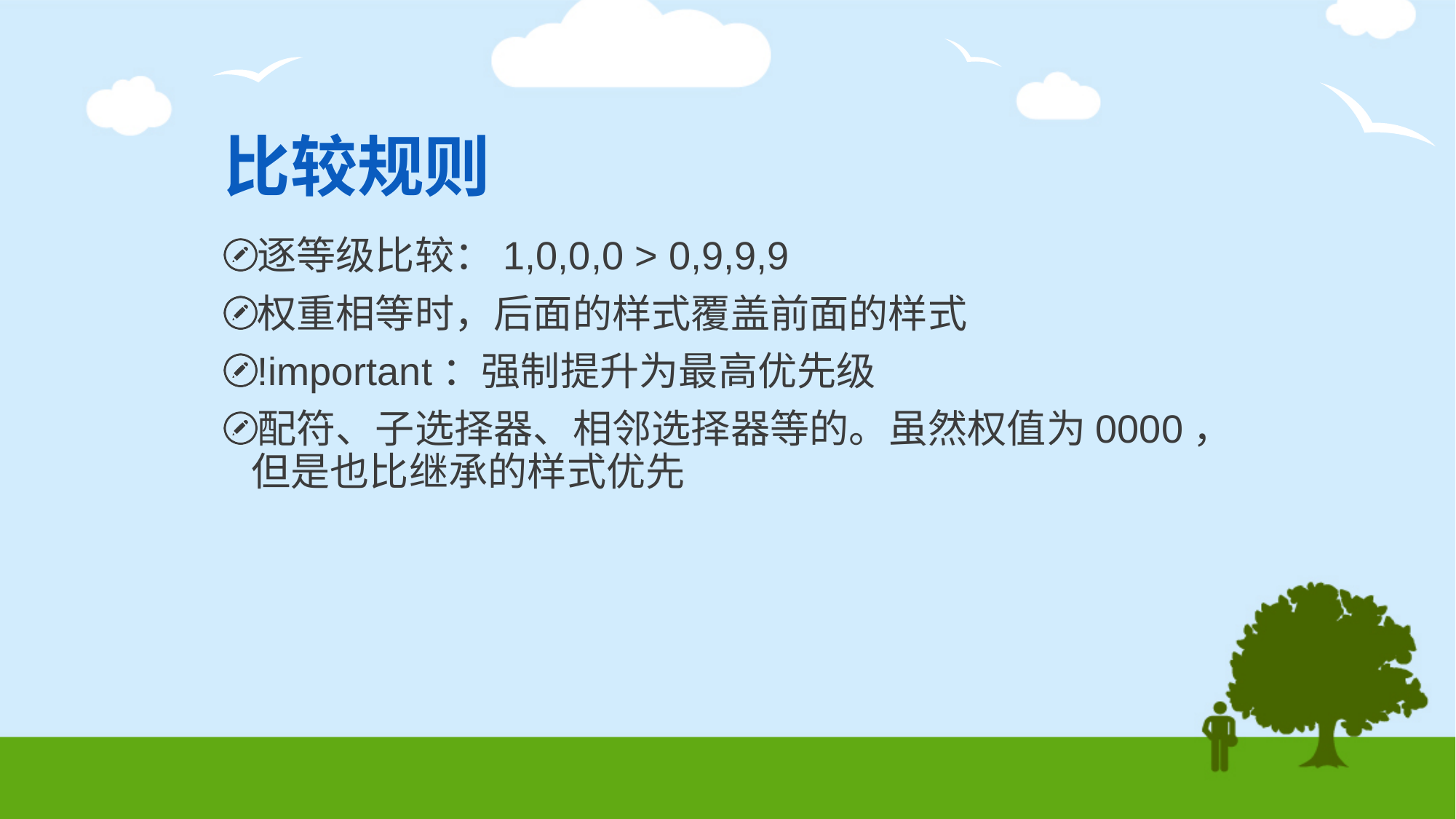

# 比较规则
逐等级比较：1,0,0,0 > 0,9,9,9
权重相等时，后面的样式覆盖前面的样式
!important：强制提升为最高优先级
配符、子选择器、相邻选择器等的。虽然权值为0000，但是也比继承的样式优先